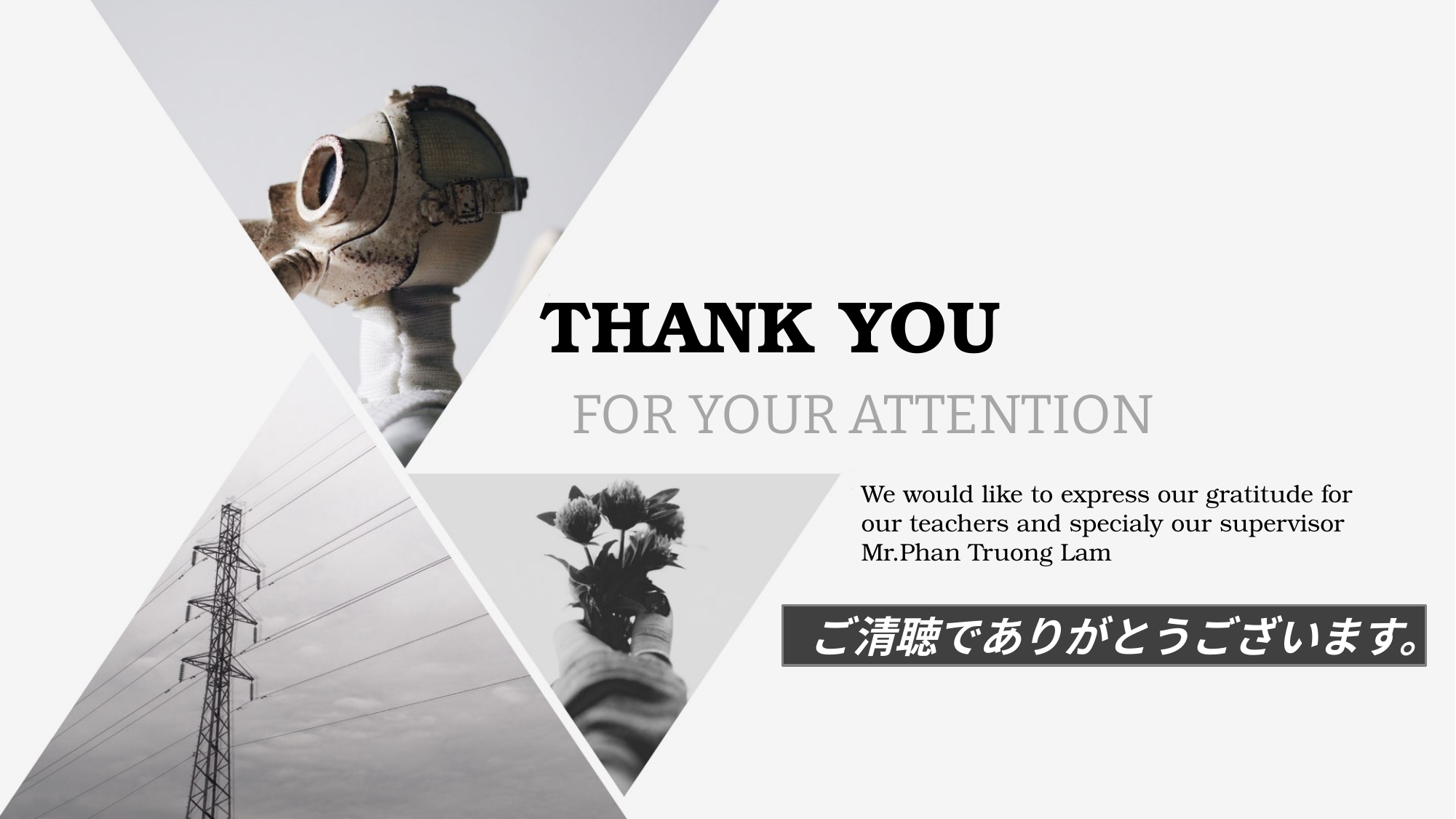

THANK YOU
FOR YOUR ATTENTION
We would like to express our gratitude for
our teachers and specialy our supervisor Mr.Phan Truong Lam
ご清聴でありがとうございます。